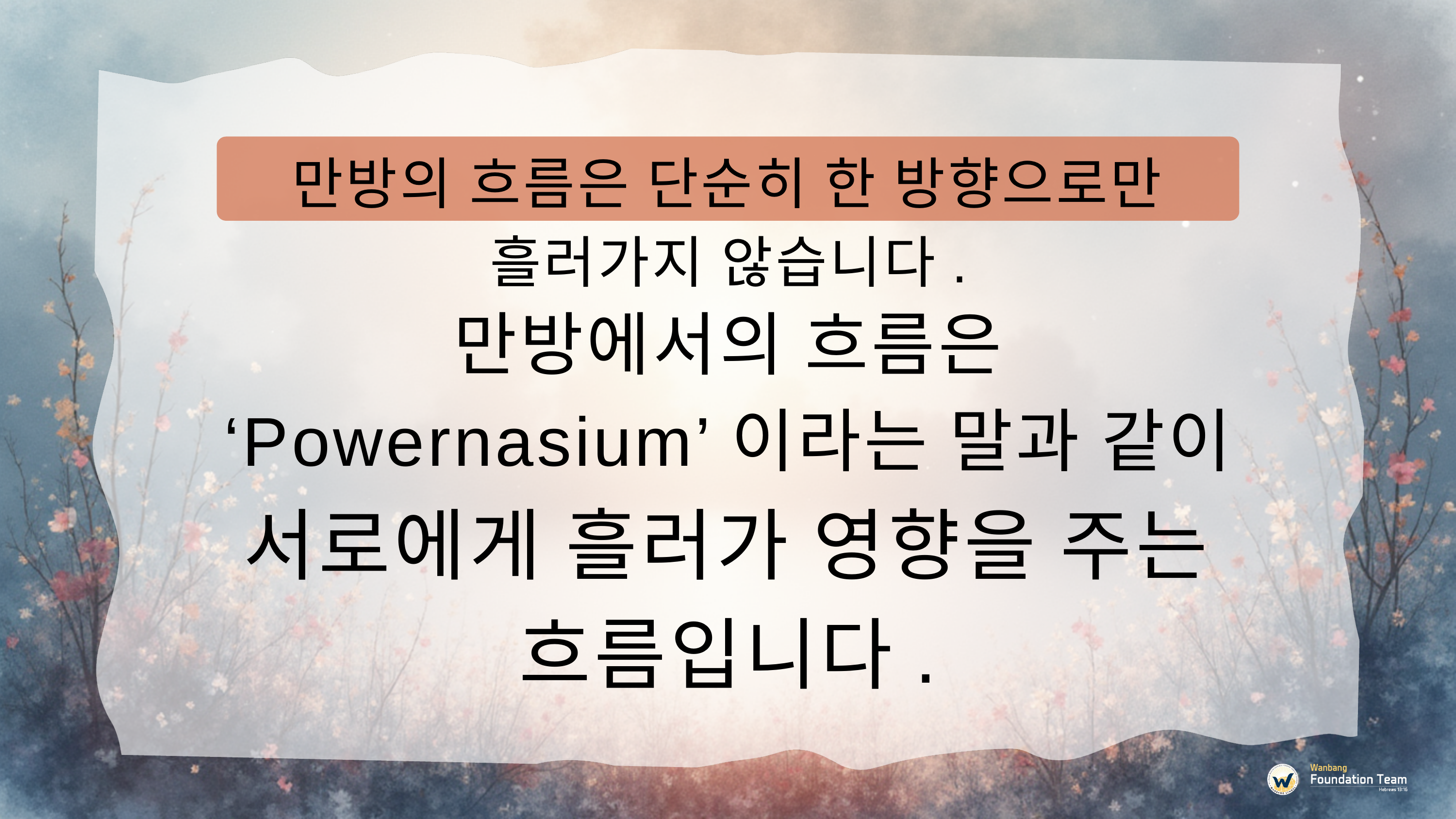

만방의 흐름은 단순히 한 방향으로만 흘러가지 않습니다.
만방에서의 흐름은
‘Powernasium’이라는 말과 같이
서로에게 흘러가 영향을 주는 흐름입니다.